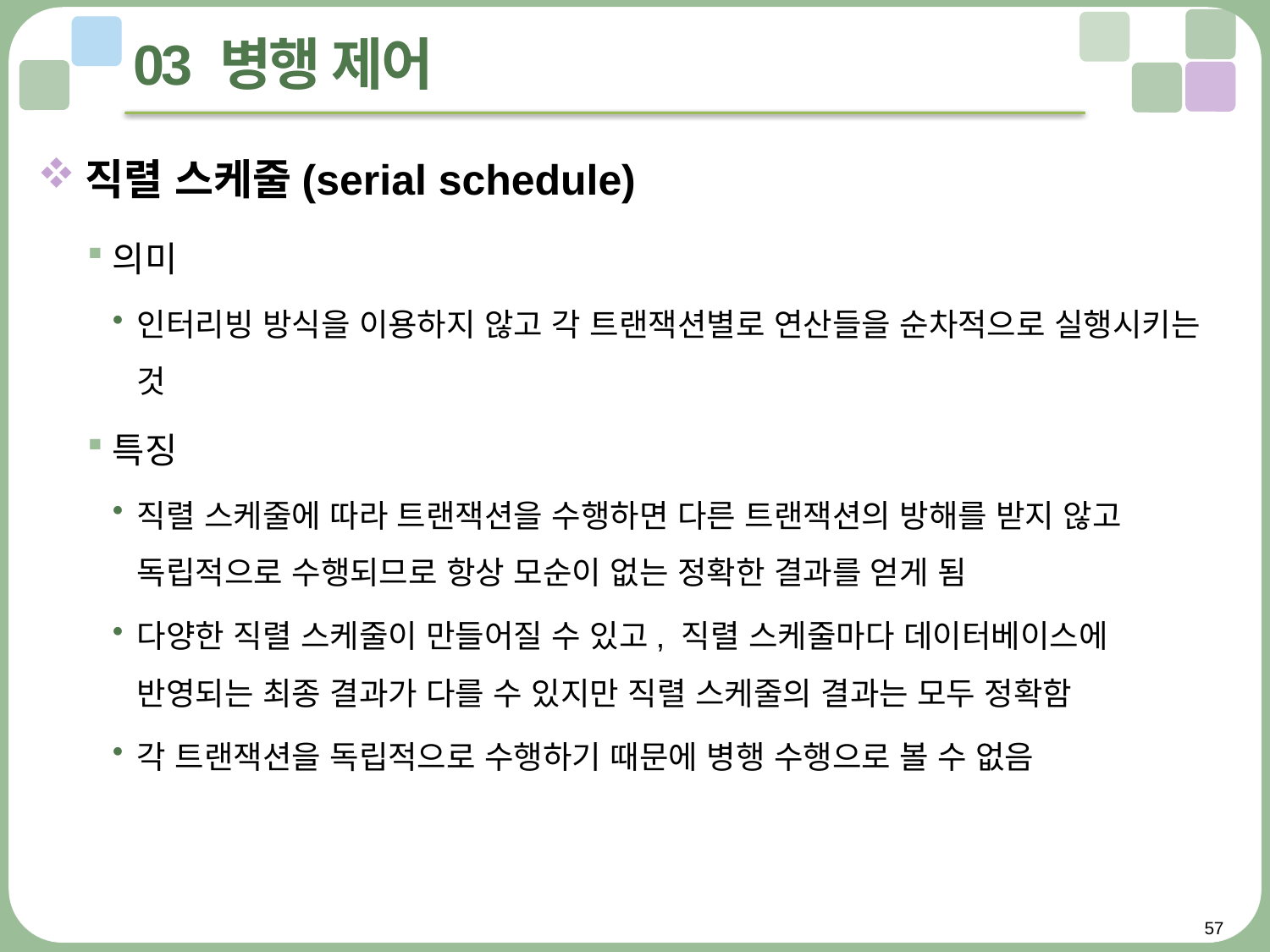

# 03 병행 제어
직렬 스케줄(serial schedule)
의미
인터리빙 방식을 이용하지 않고 각 트랜잭션별로 연산들을 순차적으로 실행시키는 것
특징
직렬 스케줄에 따라 트랜잭션을 수행하면 다른 트랜잭션의 방해를 받지 않고 독립적으로 수행되므로 항상 모순이 없는 정확한 결과를 얻게 됨
다양한 직렬 스케줄이 만들어질 수 있고, 직렬 스케줄마다 데이터베이스에
반영되는 최종 결과가 다를 수 있지만 직렬 스케줄의 결과는 모두 정확함
각 트랜잭션을 독립적으로 수행하기 때문에 병행 수행으로 볼 수 없음